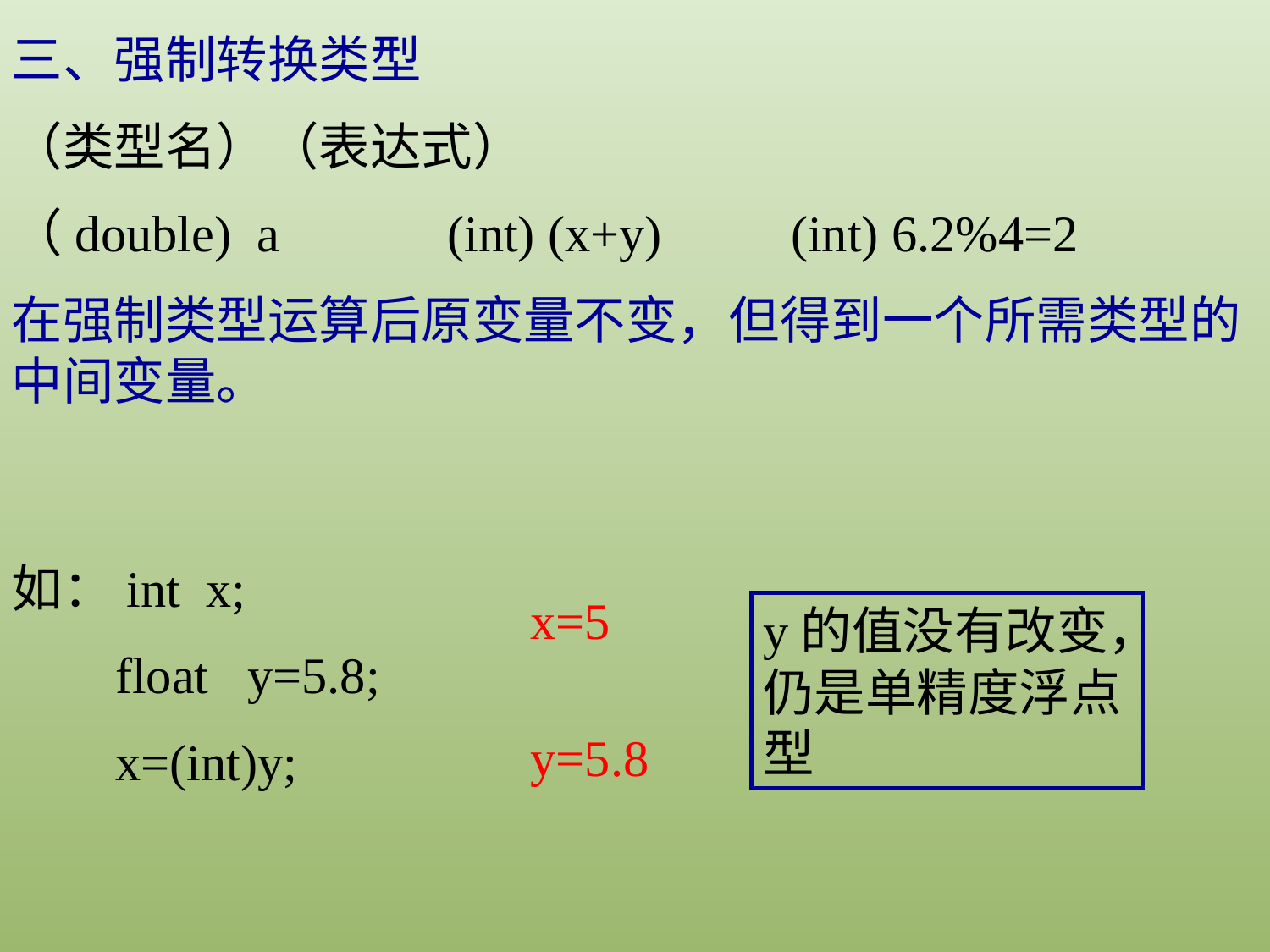

三、强制转换类型
（类型名）（表达式）
（double)  a             (int) (x+y)          (int) 6.2%4=2
在强制类型运算后原变量不变，但得到一个所需类型的中间变量。
如：int  x;
        float   y=5.8;
        x=(int)y;
x=5
y的值没有改变，仍是单精度浮点型
y=5.8
52